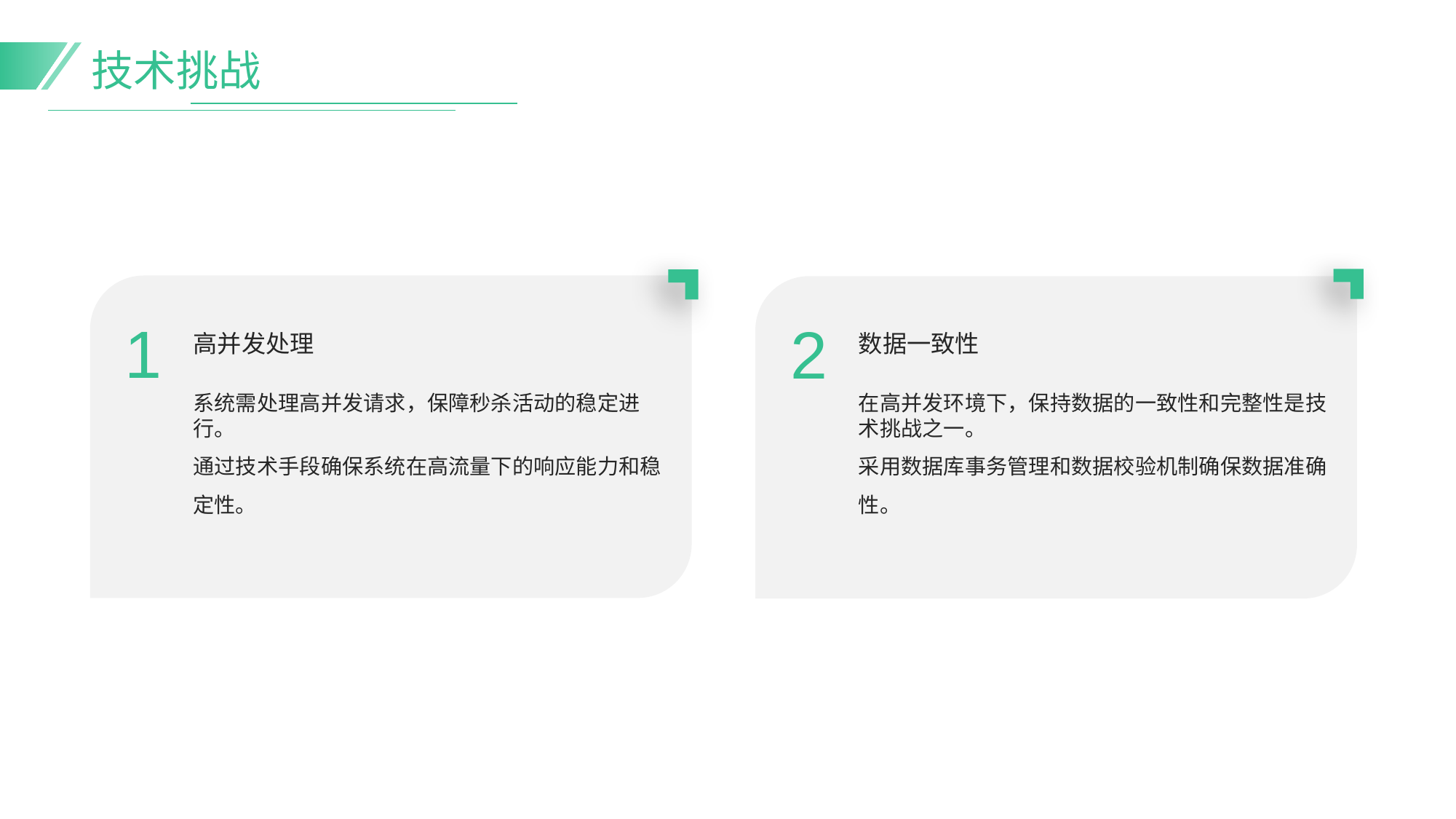

技术挑战

高并发处理
数据一致性
1
2
系统需处理高并发请求，保障秒杀活动的稳定进行。
通过技术手段确保系统在高流量下的响应能力和稳定性。
在高并发环境下，保持数据的一致性和完整性是技术挑战之一。
采用数据库事务管理和数据校验机制确保数据准确性。